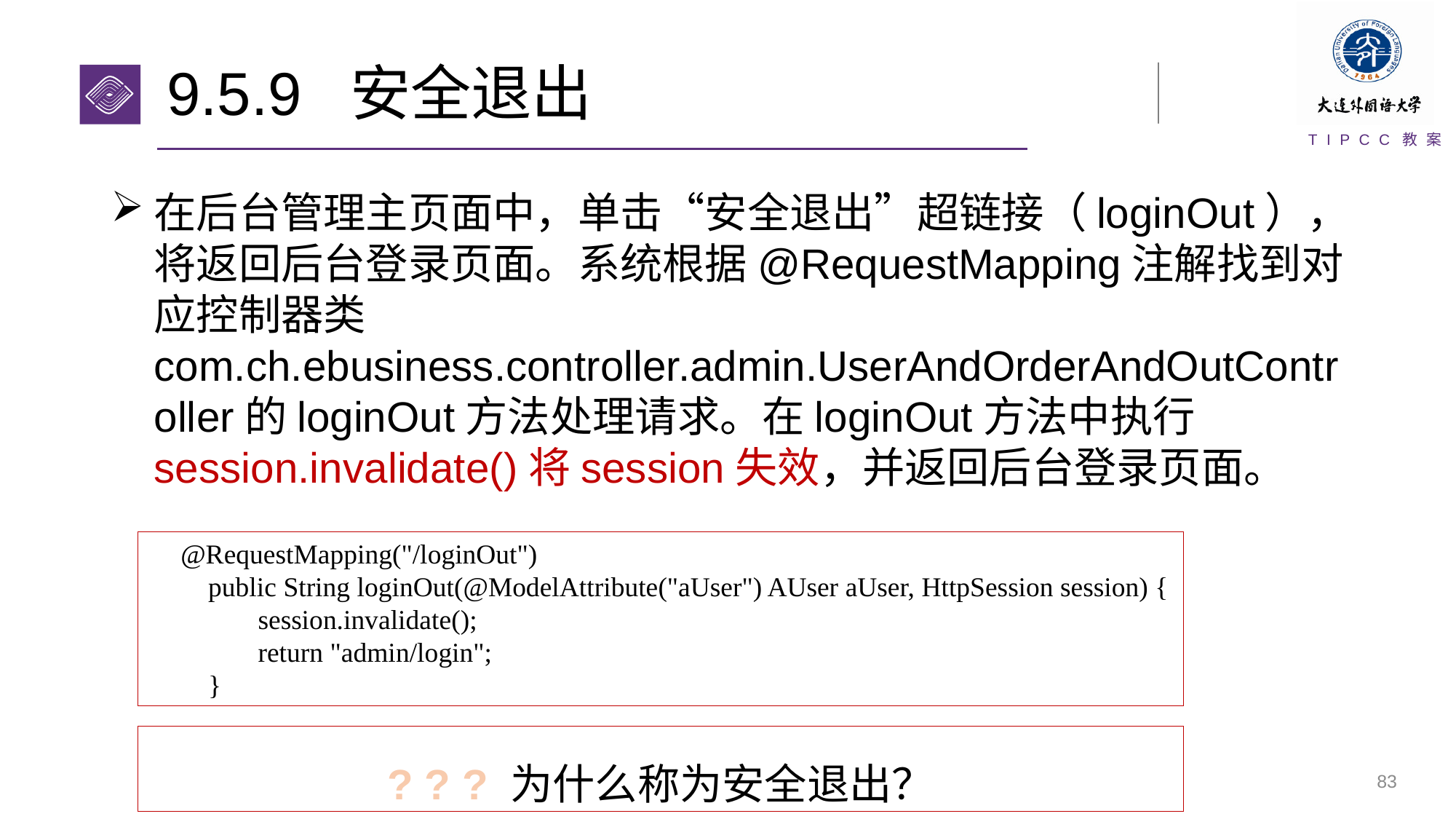

# 9.5.9  安全退出
在后台管理主页面中，单击“安全退出”超链接（loginOut），将返回后台登录页面。系统根据@RequestMapping注解找到对应控制器类com.ch.ebusiness.controller.admin.UserAndOrderAndOutController的loginOut方法处理请求。在loginOut方法中执行session.invalidate()将session失效，并返回后台登录页面。
@RequestMapping("/loginOut")
    public String loginOut(@ModelAttribute("aUser") AUser aUser, HttpSession session) {
	session.invalidate();
	return "admin/login";
    }
? ? ? 为什么称为安全退出？
83